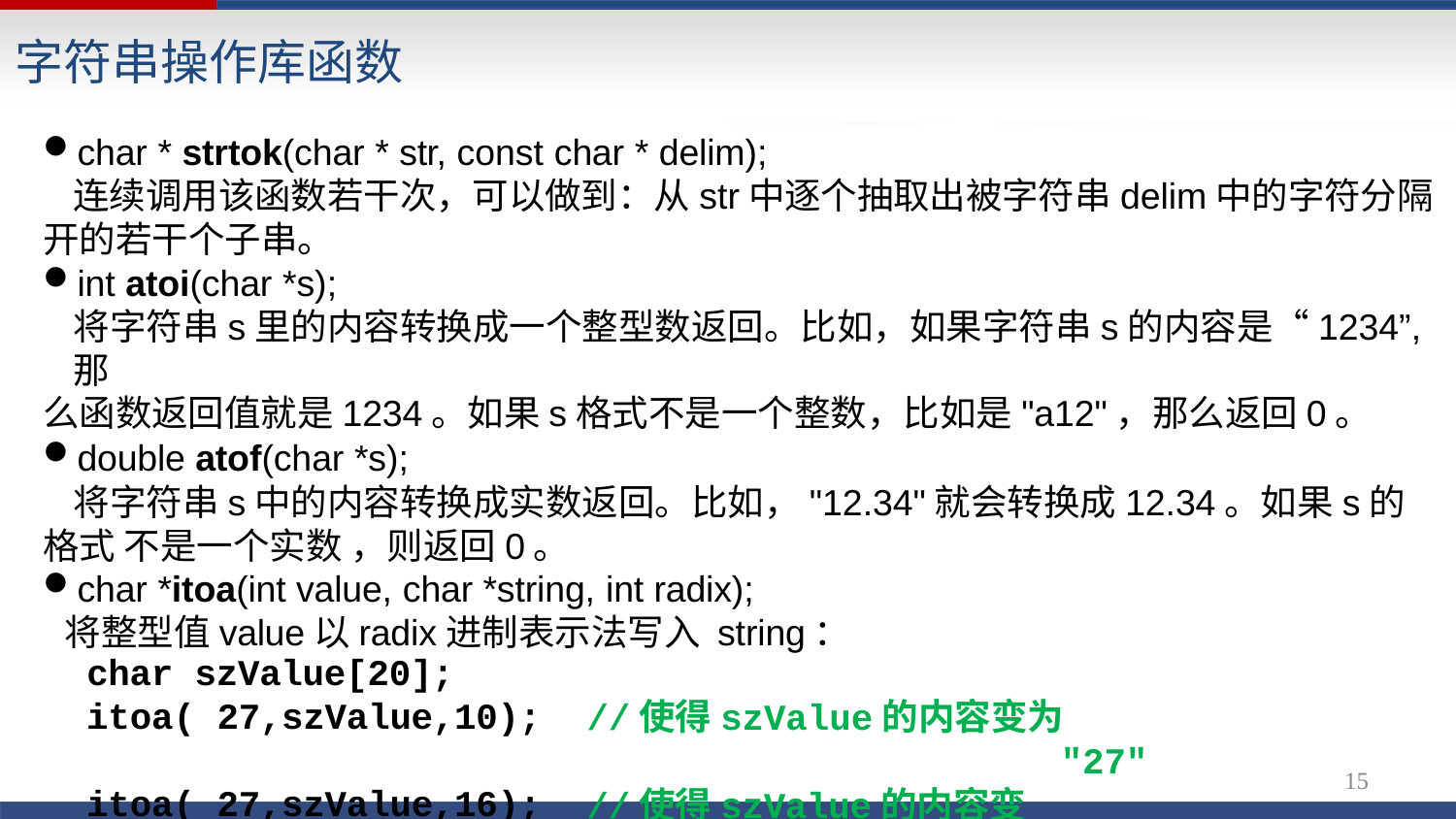

# 字符串操作库函数
char * strtok(char * str, const char * delim);
连续调用该函数若干次，可以做到：从str中逐个抽取出被字符串delim中的字符分隔
开的若干个子串。
int atoi(char *s);
将字符串s里的内容转换成一个整型数返回。比如，如果字符串s的内容是“1234”,那
么函数返回值就是1234。如果s格式不是一个整数，比如是"a12"，那么返回0。
double atof(char *s);
将字符串s中的内容转换成实数返回。比如，"12.34"就会转换成12.34。如果s的格式 不是一个实数 ，则返回0。
char *itoa(int value, char *string, int radix);
将整型值value以radix进制表示法写入 string：
char szValue[20];  itoa( 27,szValue,10);  itoa( 27,szValue,16);
//使得szValue的内容变为	"27"
//使得szValue的内容变为"1b"
15